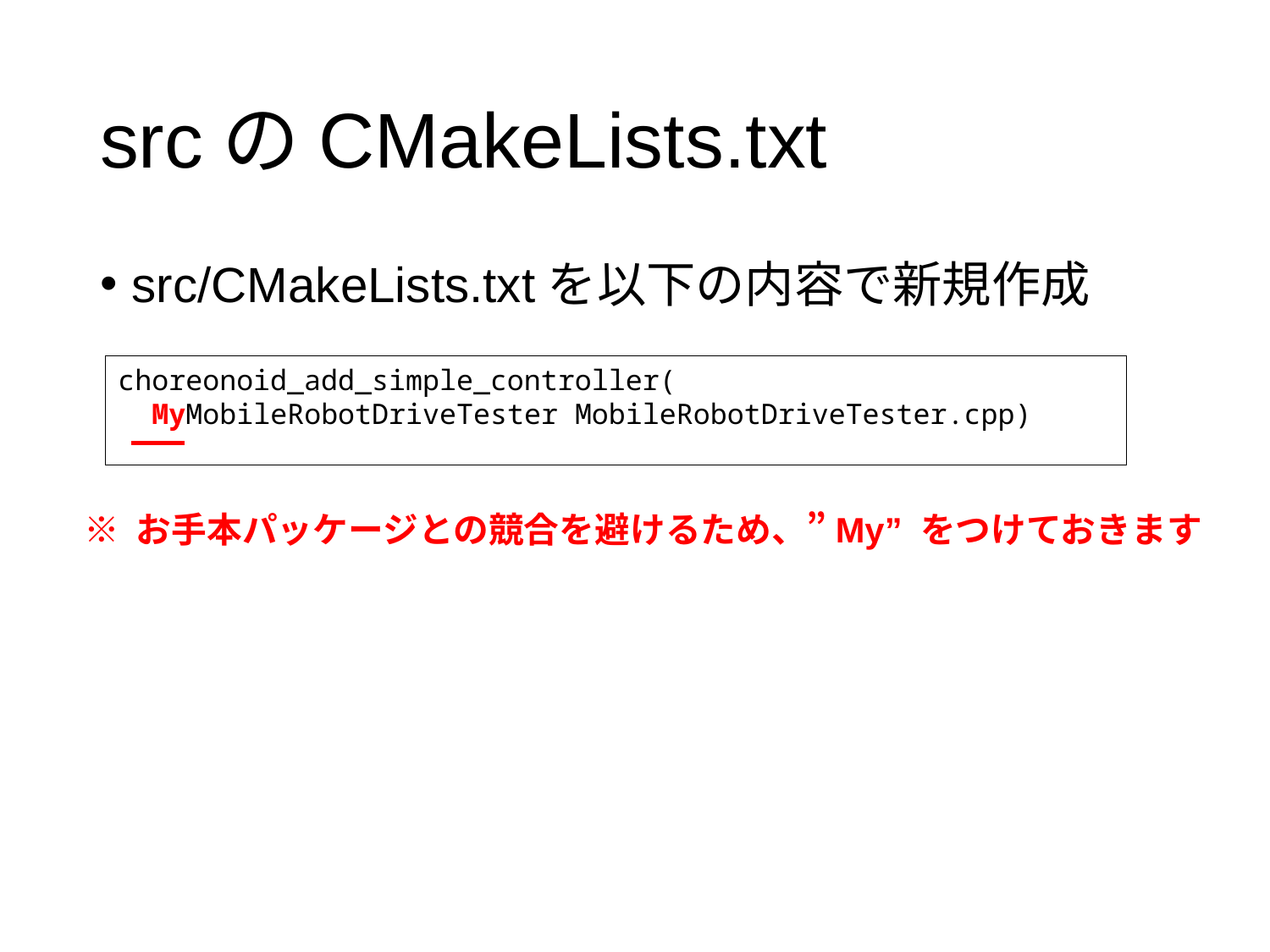

# srcのCMakeLists.txt
src/CMakeLists.txtを以下の内容で新規作成

choreonoid_add_simple_controller(
  MyMobileRobotDriveTester MobileRobotDriveTester.cpp)
※ お手本パッケージとの競合を避けるため、”My” をつけておきます